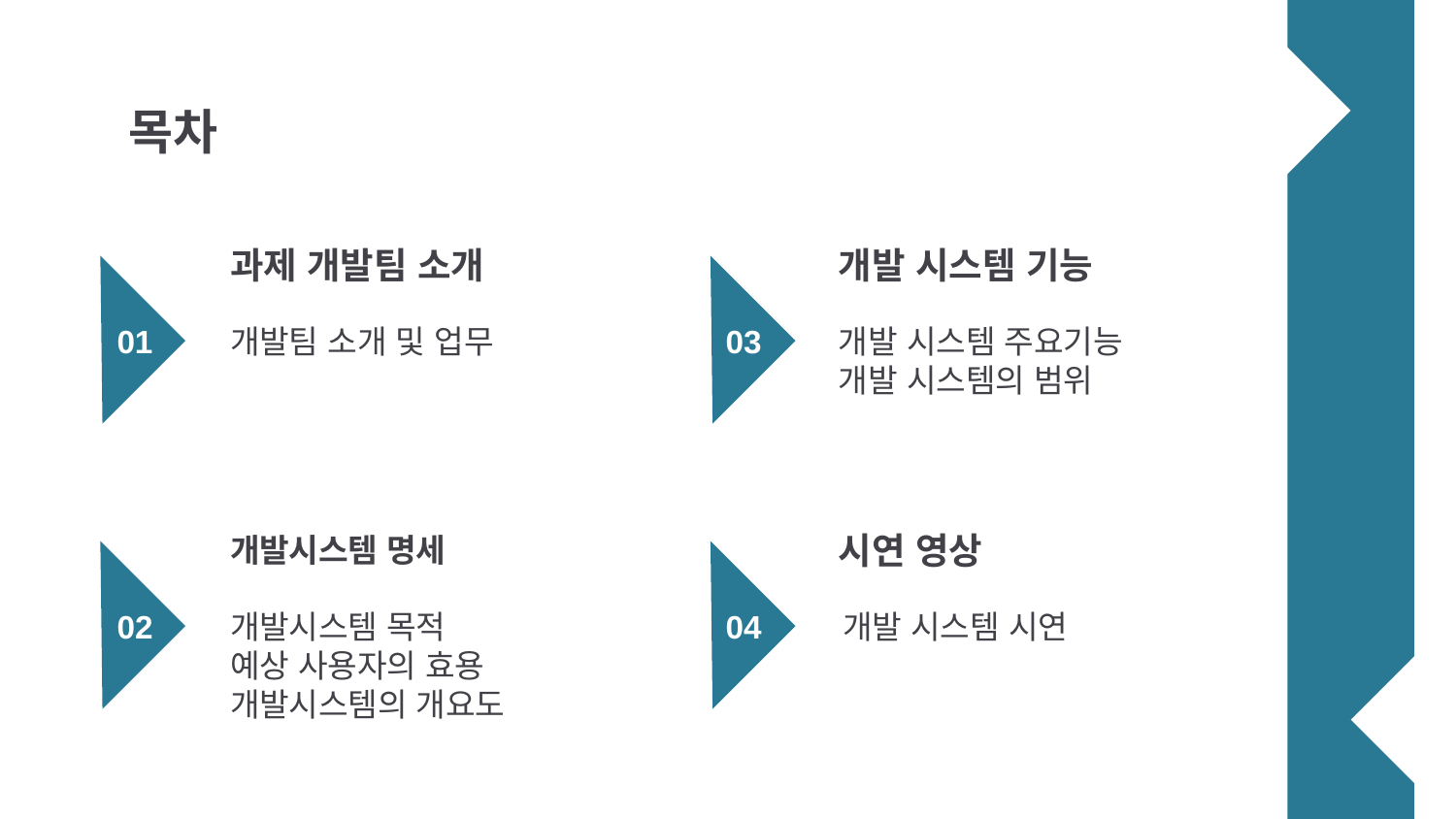

목차
과제 개발팀 소개
개발 시스템 기능
01
# 03
개발팀 소개 및 업무
개발 시스템 주요기능
개발 시스템의 범위

개발시스템 명세
시연 영상
개발시스템 목적
예상 사용자의 효용
개발시스템의 개요도
개발 시스템 시연
02
04